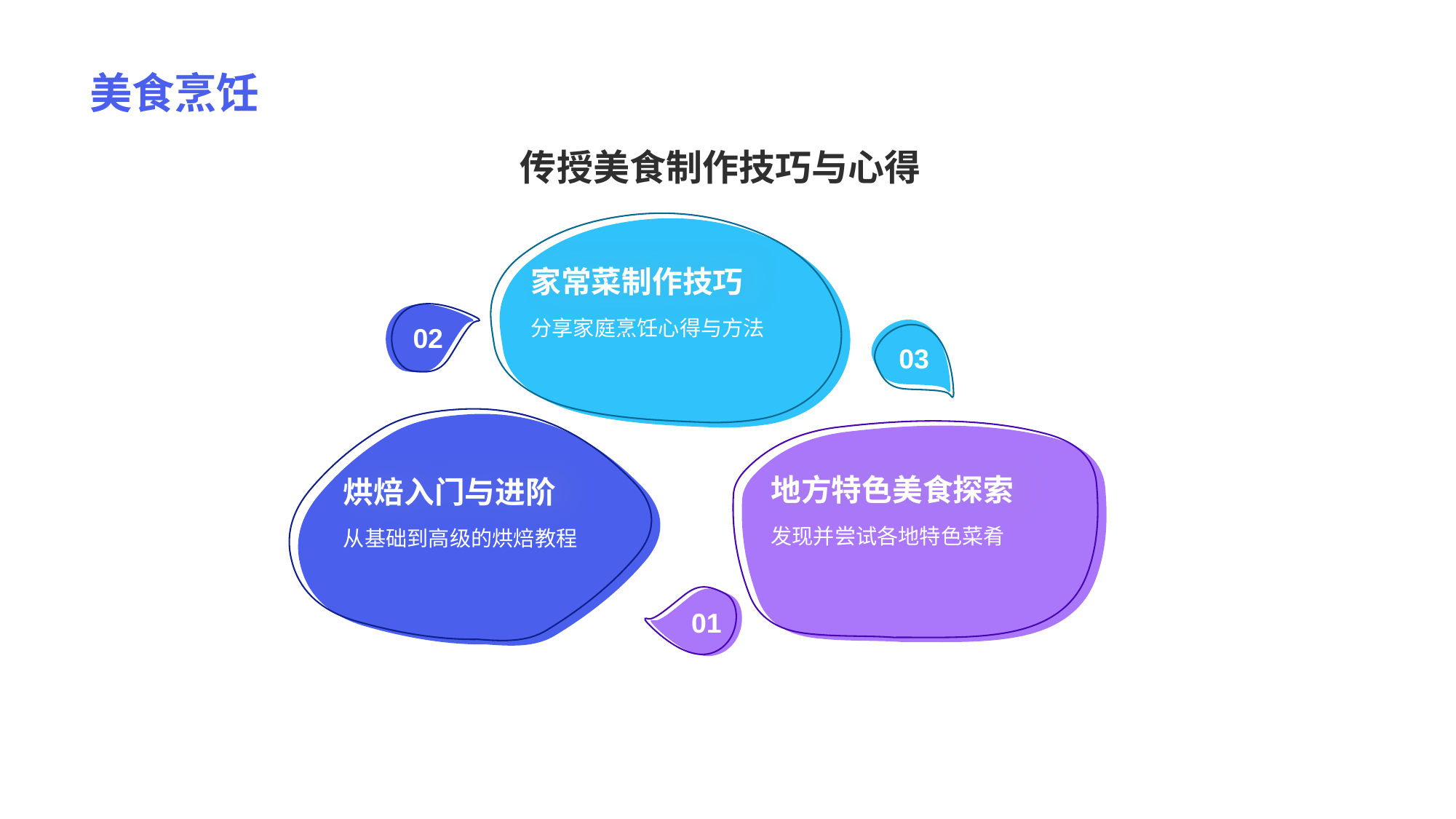

# 美食烹饪
传授美食制作技巧与心得

家常菜制作技巧
分享家庭烹饪心得与方法

03

02

烘焙入门与进阶
从基础到高级的烘焙教程

地方特色美食探索
发现并尝试各地特色菜肴

01